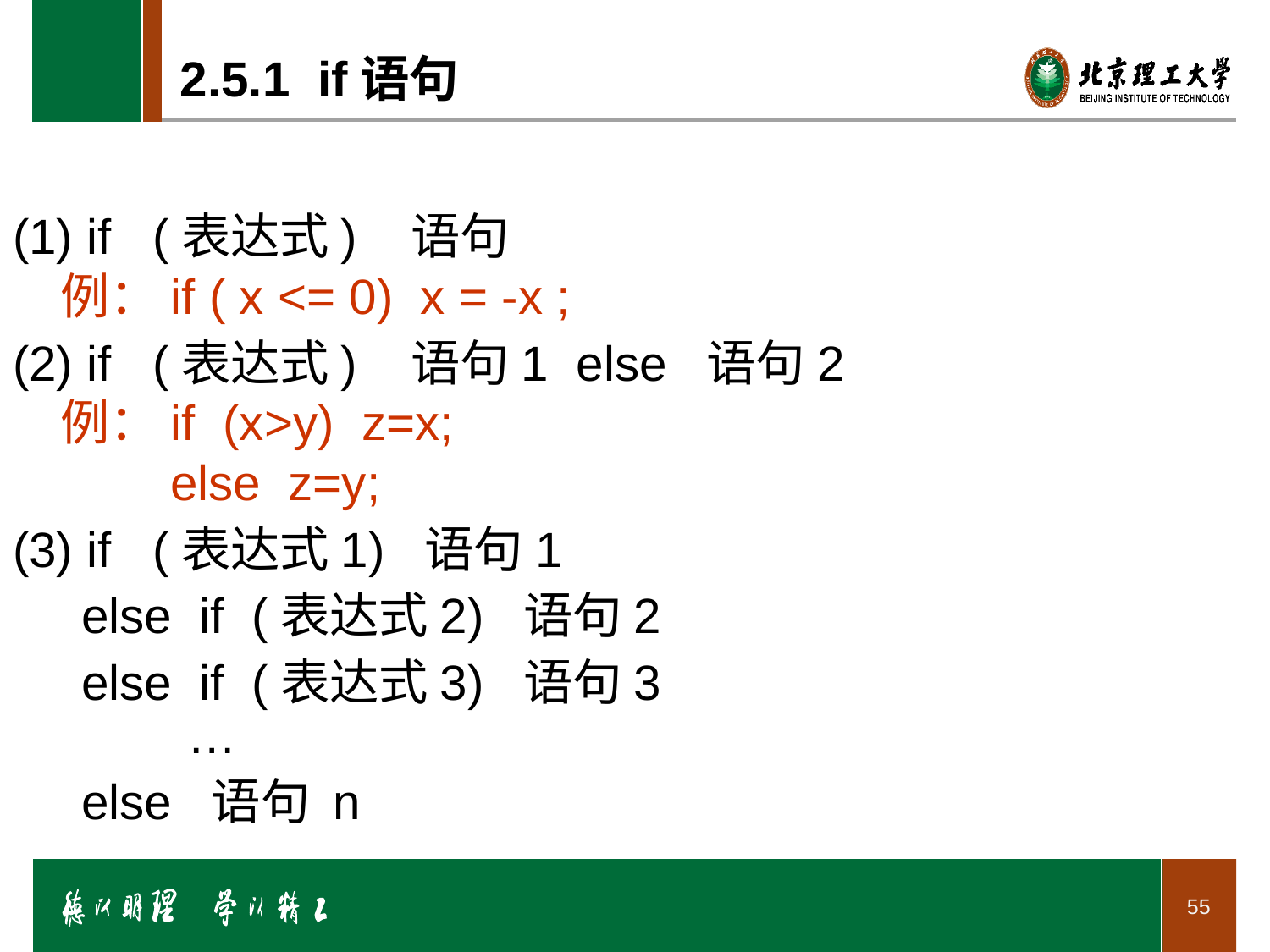

# 2.5.1  if语句
(1) if   (表达式)   语句
例：if ( x <= 0)  x = -x ;
(2) if   (表达式)   语句1  else  语句2
例：if  (x>y)  z=x;
        else  z=y;
(3) if   (表达式1)  语句1
     else  if  (表达式2)  语句2
     else  if  (表达式3)  语句3
           …
     else  语句 n